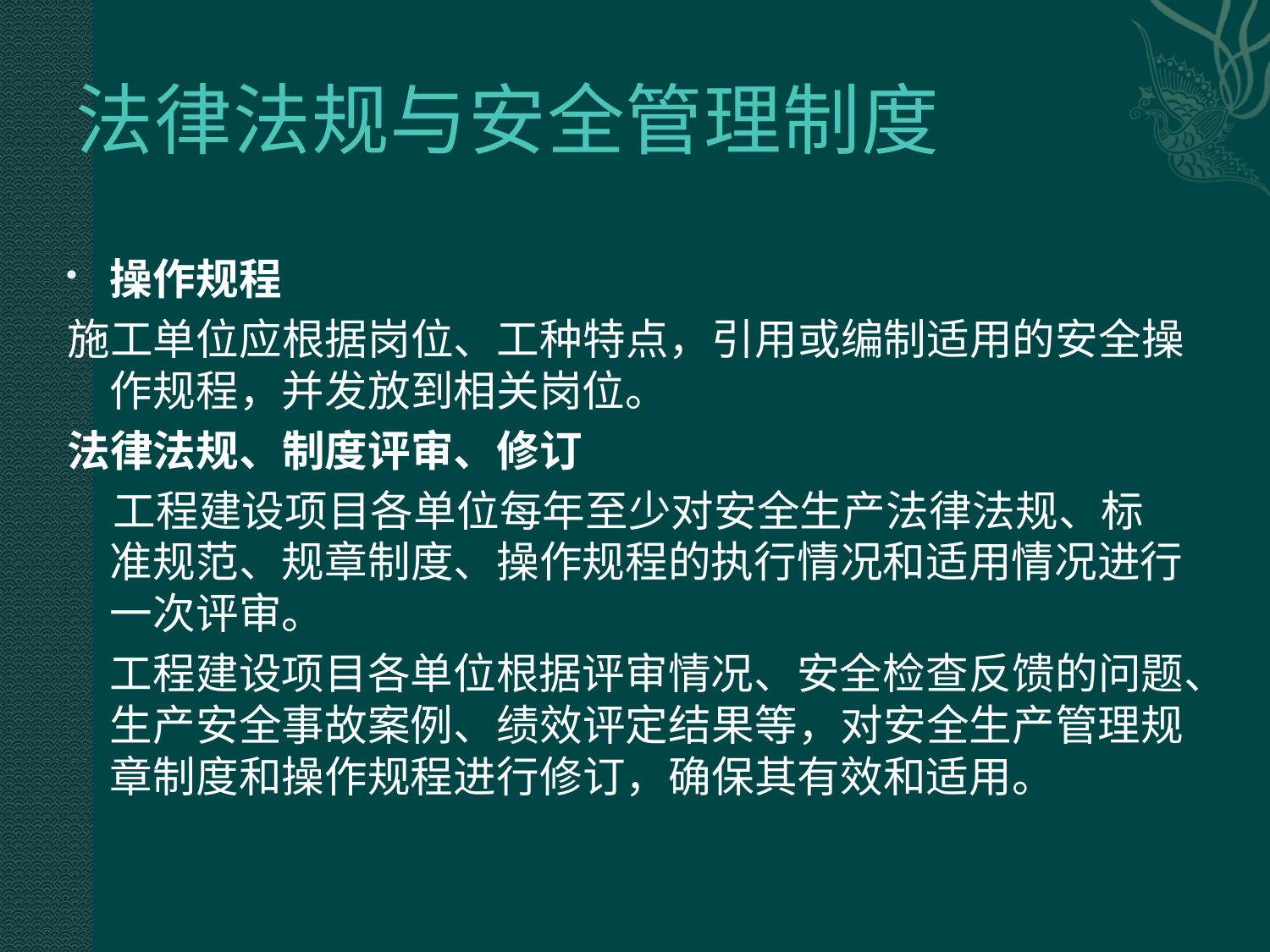

# 法律法规与安全管理制度
操作规程
施工单位应根据岗位、工种特点，引用或编制适用的安全操作规程，并发放到相关岗位。
法律法规、制度评审、修订
    工程建设项目各单位每年至少对安全生产法律法规、标准规范、规章制度、操作规程的执行情况和适用情况进行一次评审。
	工程建设项目各单位根据评审情况、安全检查反馈的问题、生产安全事故案例、绩效评定结果等，对安全生产管理规章制度和操作规程进行修订，确保其有效和适用。